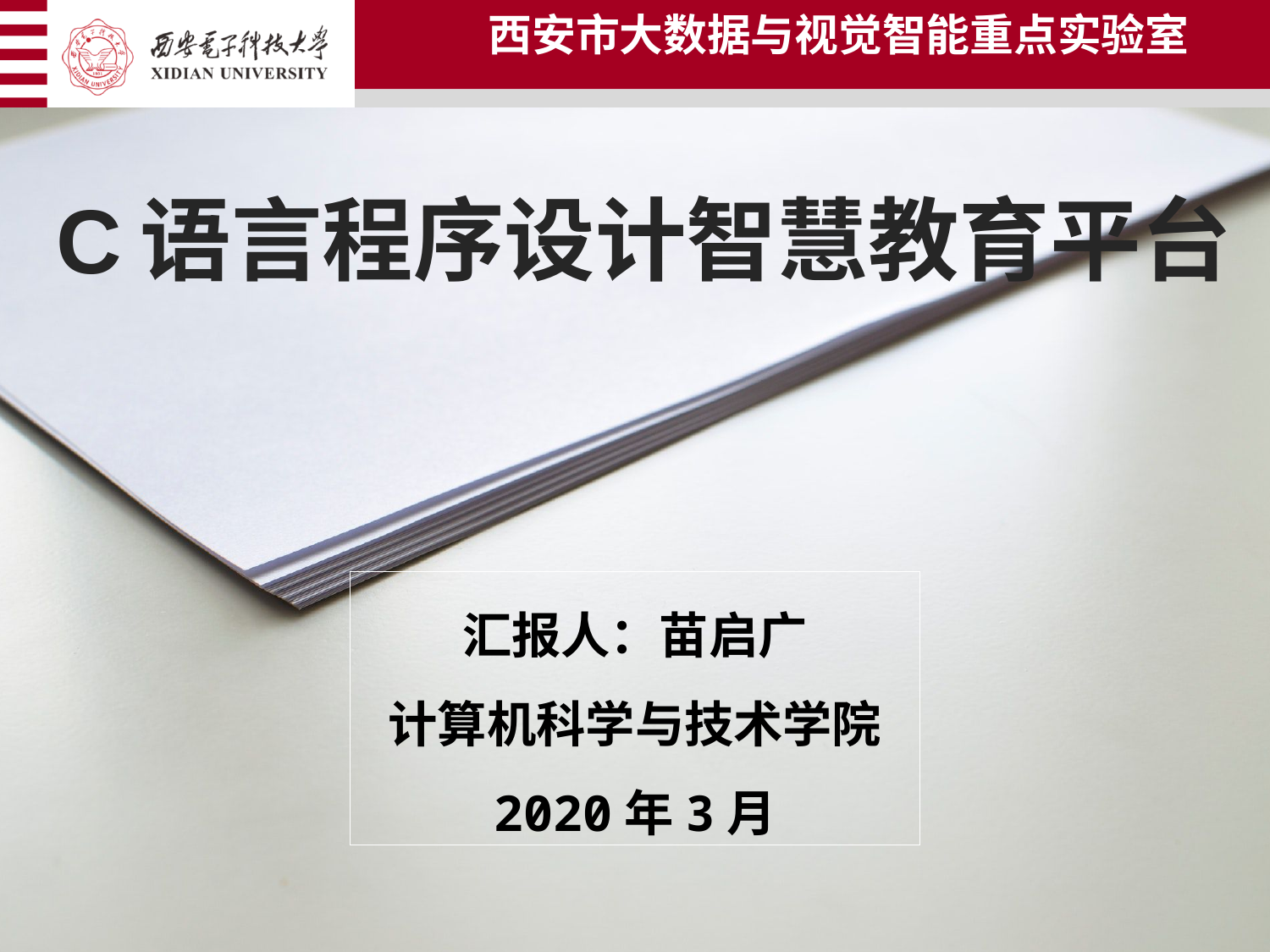

西安市大数据与视觉智能重点实验室

# C语言程序设计智慧教育平台

汇报人：苗启广
计算机科学与技术学院
2020年3月